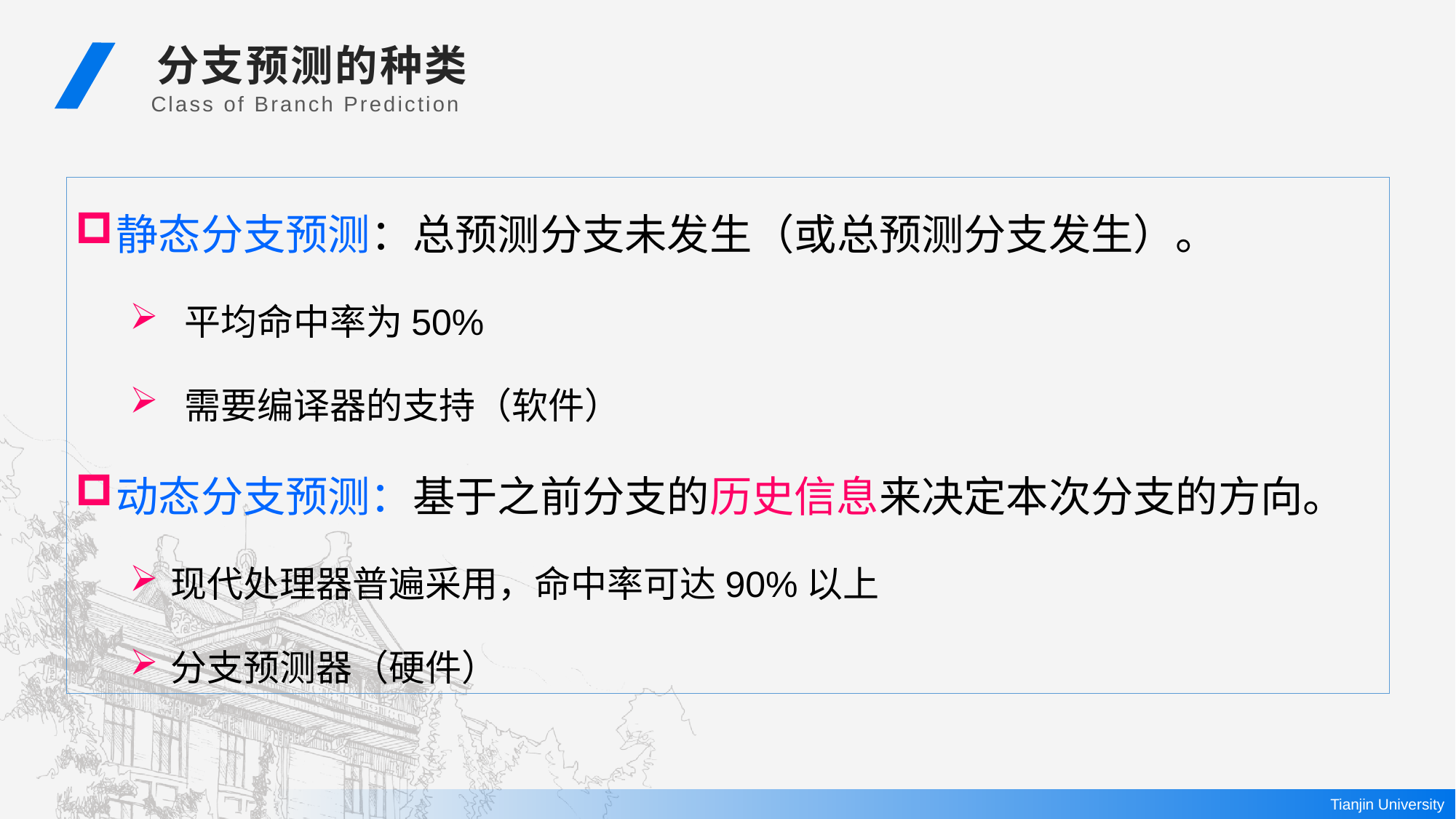

分支预测的种类
Class of Branch Prediction
静态分支预测：总预测分支未发生（或总预测分支发生）。
平均命中率为50%
需要编译器的支持（软件）
动态分支预测：基于之前分支的历史信息来决定本次分支的方向。
现代处理器普遍采用，命中率可达90%以上
分支预测器（硬件）